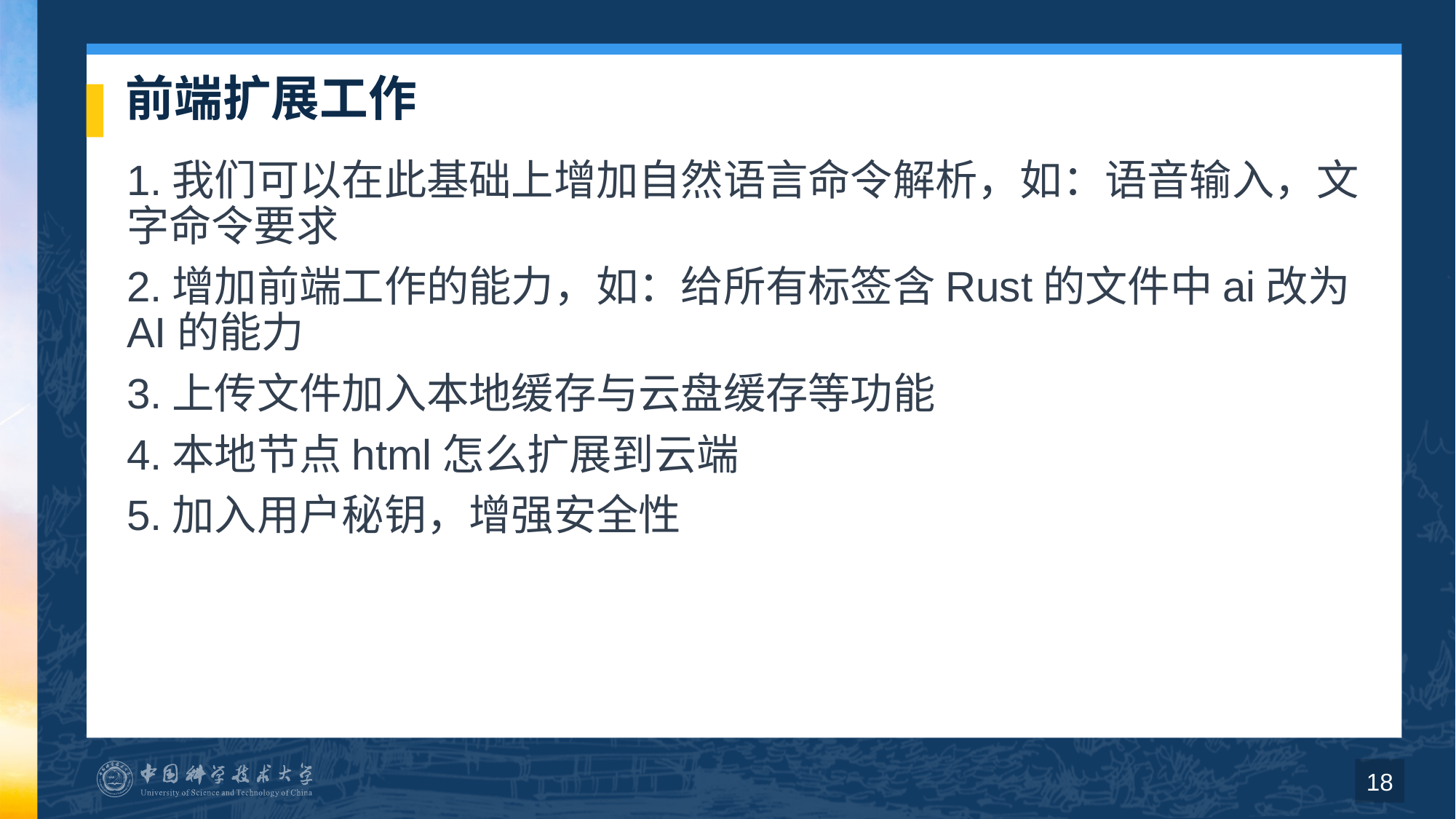

# 前端扩展工作
1.我们可以在此基础上增加自然语言命令解析，如：语音输入，文字命令要求
2.增加前端工作的能力，如：给所有标签含Rust的文件中ai改为AI的能力
3.上传文件加入本地缓存与云盘缓存等功能
4.本地节点html怎么扩展到云端
5.加入用户秘钥，增强安全性
18